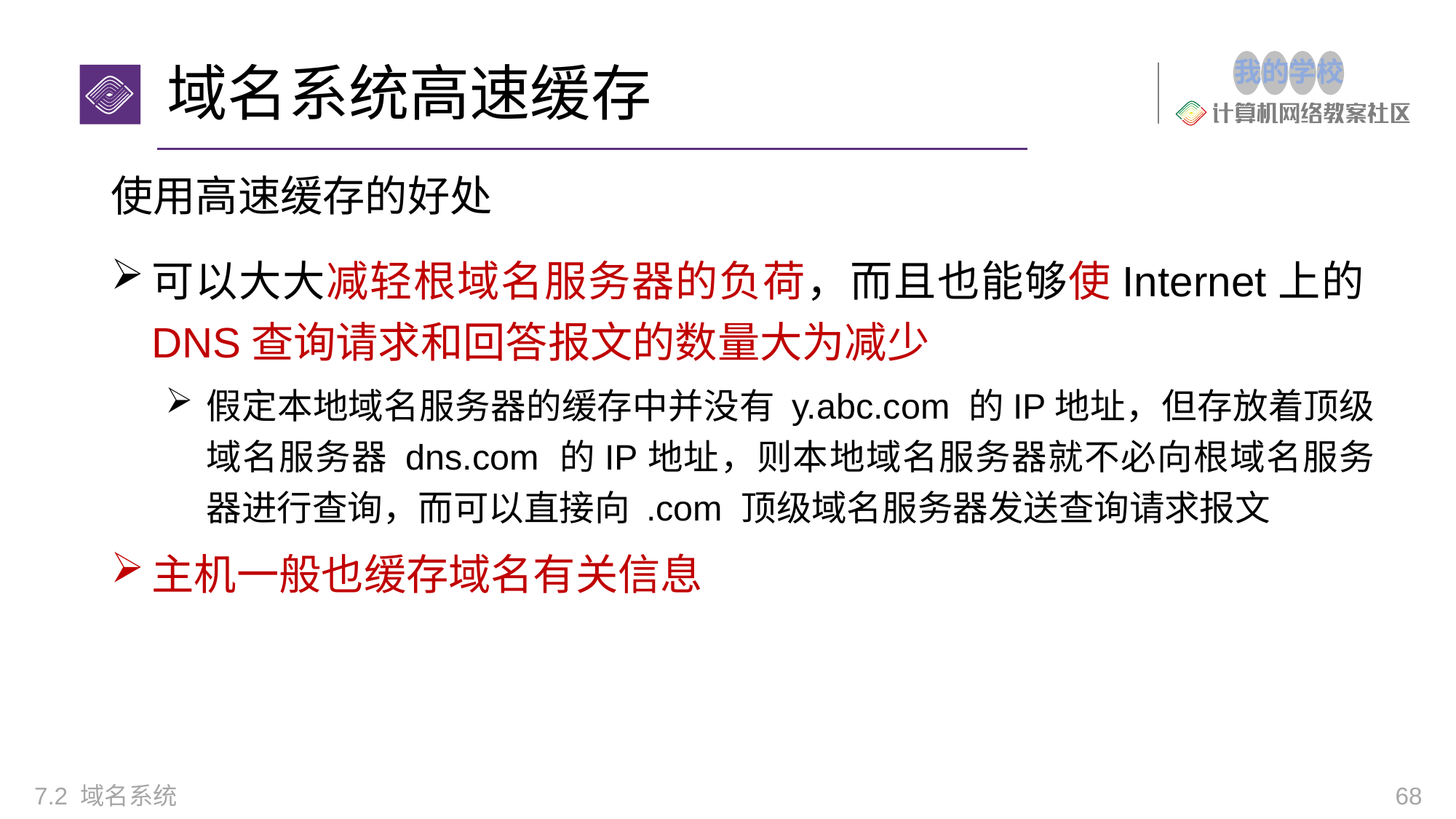

# 域名系统高速缓存
使用高速缓存的好处
可以大大减轻根域名服务器的负荷，而且也能够使Internet上的DNS查询请求和回答报文的数量大为减少
假定本地域名服务器的缓存中并没有 y.abc.com 的IP地址，但存放着顶级域名服务器 dns.com 的IP地址，则本地域名服务器就不必向根域名服务器进行查询，而可以直接向 .com 顶级域名服务器发送查询请求报文
主机一般也缓存域名有关信息
7.2 域名系统
68